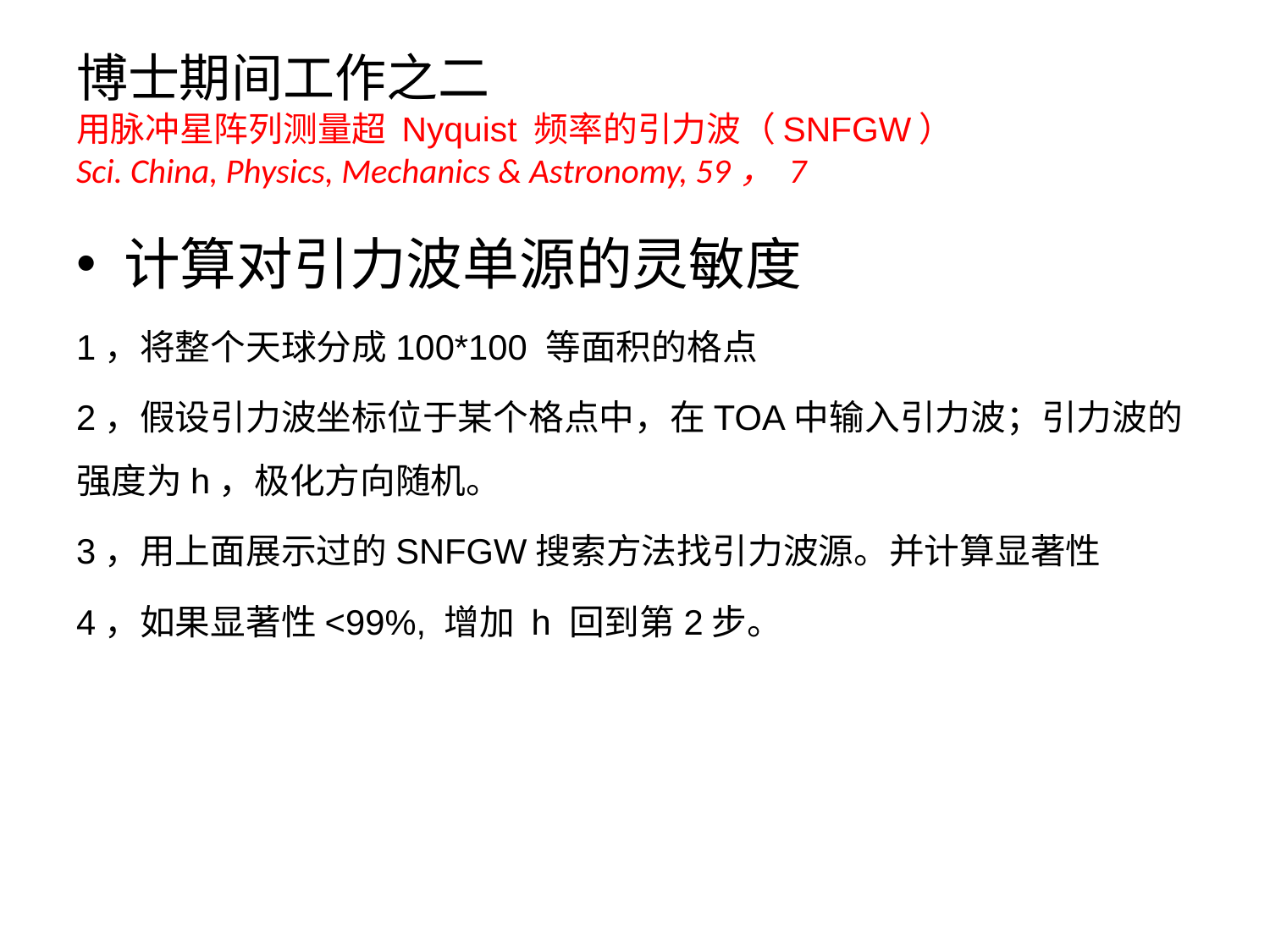

# 博士期间工作之二 用脉冲星阵列测量超 Nyquist 频率的引力波（SNFGW） Sci. China, Physics, Mechanics & Astronomy, 59， 7
计算对引力波单源的灵敏度
1，将整个天球分成100*100 等面积的格点
2，假设引力波坐标位于某个格点中，在TOA中输入引力波；引力波的强度为h，极化方向随机。
3，用上面展示过的SNFGW搜索方法找引力波源。并计算显著性
4，如果显著性<99%, 增加 h 回到第2步。